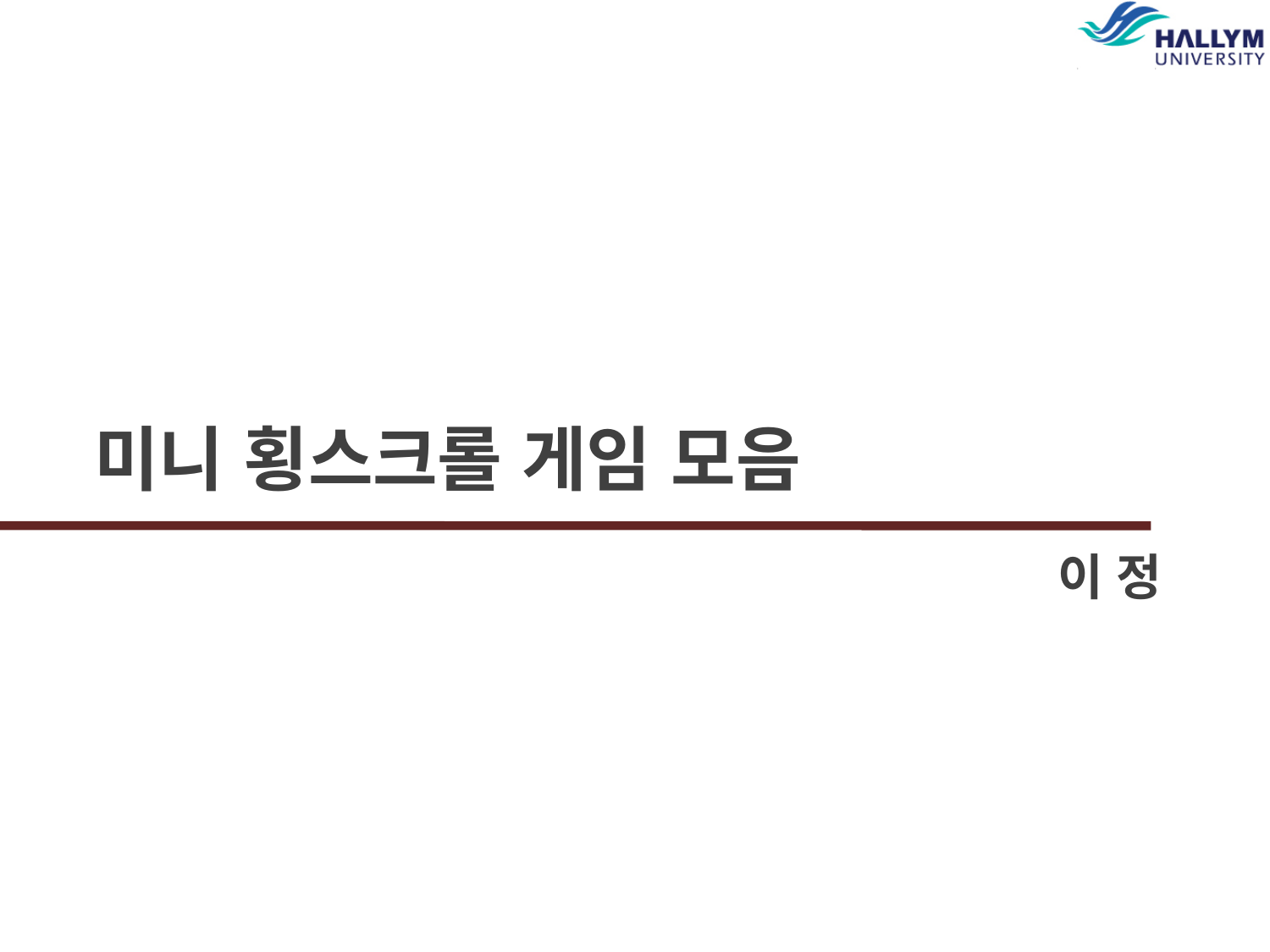

# 미니 횡스크롤 게임 모음
이 정